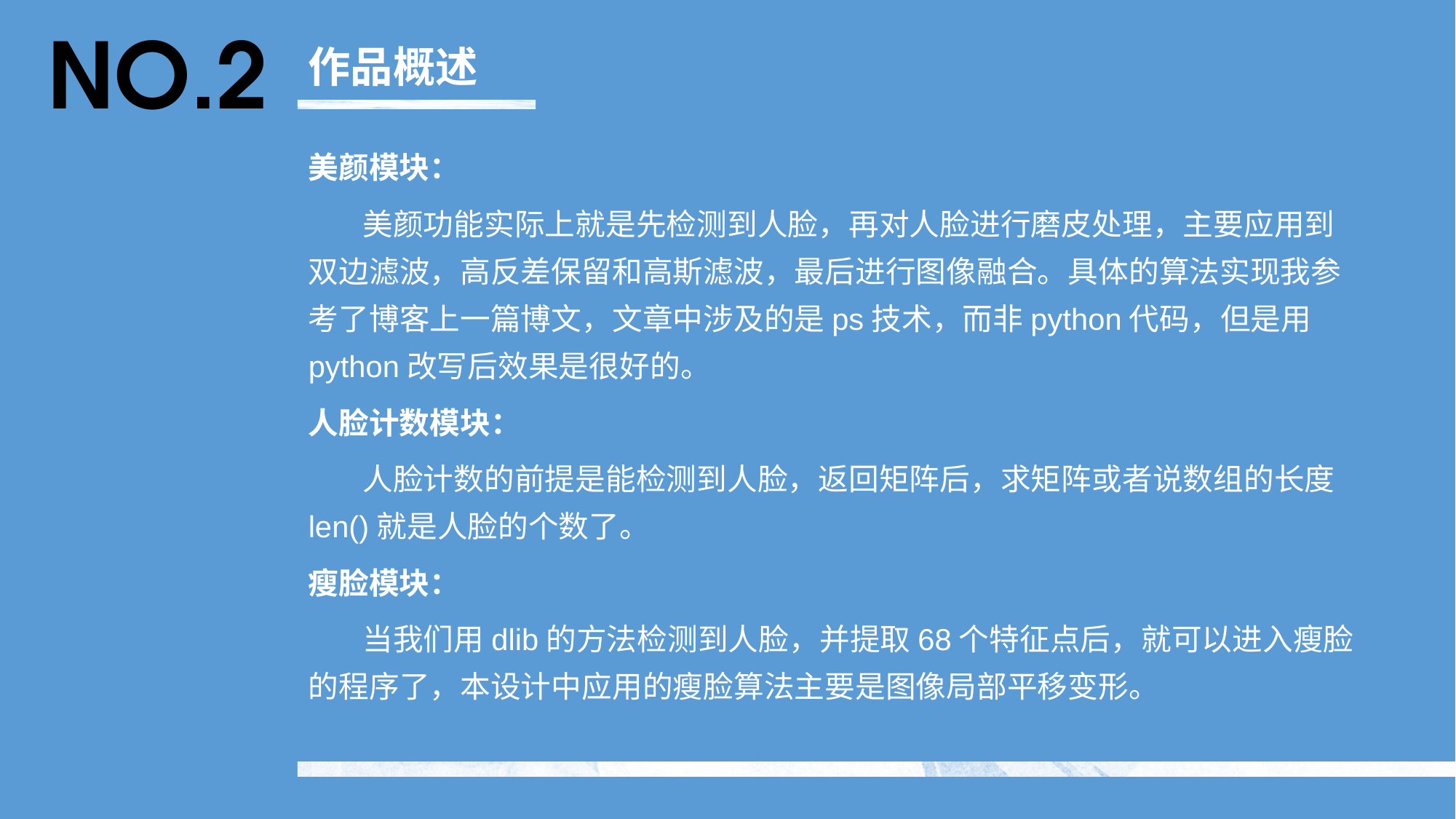

NO.2
作品概述
美颜模块：
       美颜功能实际上就是先检测到人脸，再对人脸进行磨皮处理，主要应用到双边滤波，高反差保留和高斯滤波，最后进行图像融合。具体的算法实现我参考了博客上一篇博文，文章中涉及的是ps技术，而非python代码，但是用python改写后效果是很好的。
人脸计数模块：
       人脸计数的前提是能检测到人脸，返回矩阵后，求矩阵或者说数组的长度len()就是人脸的个数了。
瘦脸模块：
       当我们用dlib的方法检测到人脸，并提取68个特征点后，就可以进入瘦脸的程序了，本设计中应用的瘦脸算法主要是图像局部平移变形。